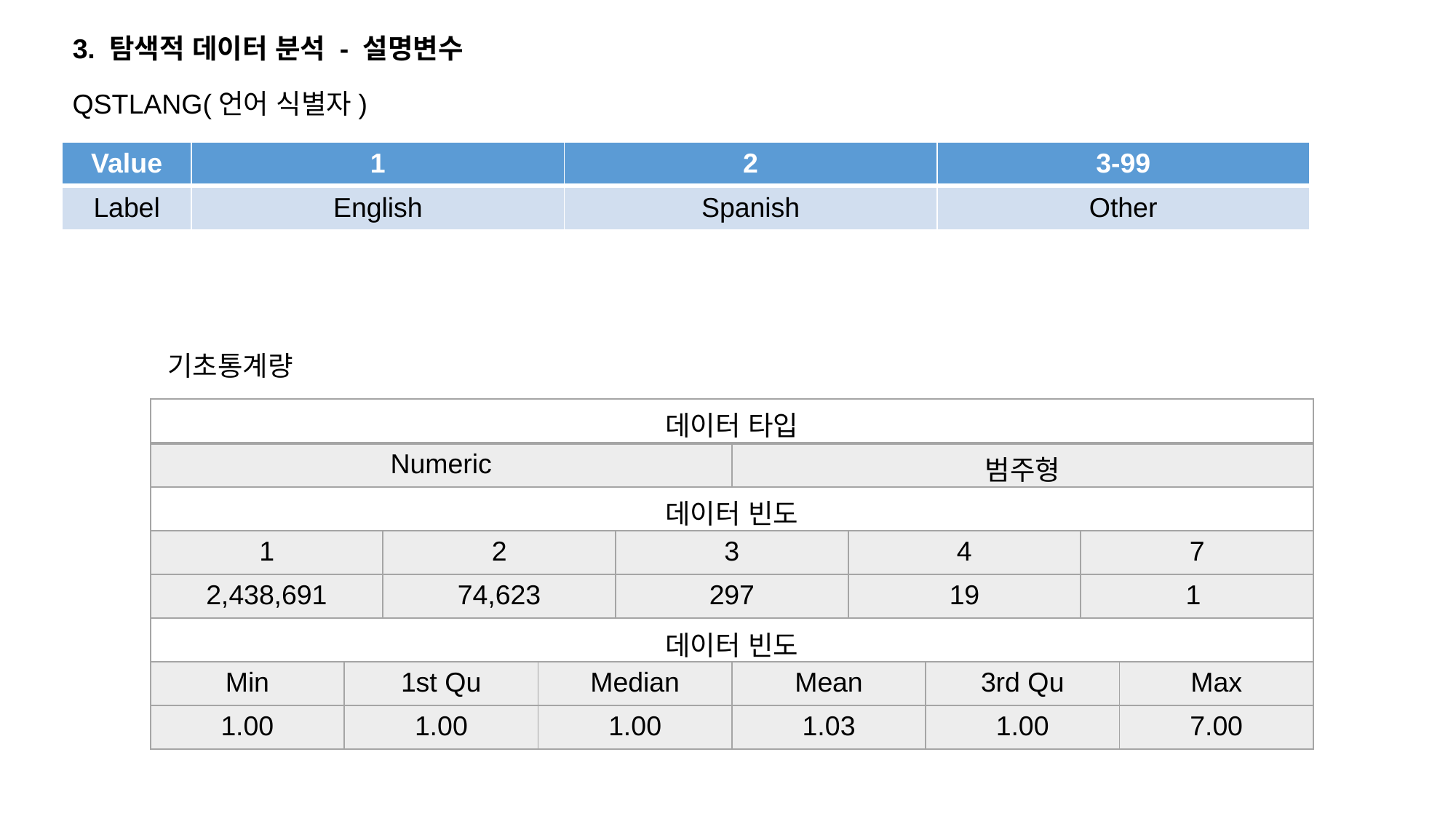

3. 탐색적 데이터 분석 - 설명변수
QSTLANG(언어 식별자)
| Value | 1 | 2 | 3-99 |
| --- | --- | --- | --- |
| Label | English | Spanish | Other |
기초통계량
| 데이터 타입 |  |  |  |  |  |  |  |  |  |
| --- | --- | --- | --- | --- | --- | --- | --- | --- | --- |
| Numeric |  |  |  |  | 범주형 |  |  |  |  |
| 데이터 빈도 |  |  |  |  |  |  |  |  |  |
| 1 |  | 2 |  | 3 |  | 4 |  | 7 |  |
| 2,438,691 |  | 74,623 |  | 297 |  | 19 |  | 1 |  |
| 데이터 빈도 |  |  |  |  |  |  |  |  |  |
| Min | 1st Qu |  | Median |  | Mean |  | 3rd Qu |  | Max |
| 1.00 | 1.00 |  | 1.00 |  | 1.03 |  | 1.00 |  | 7.00 |